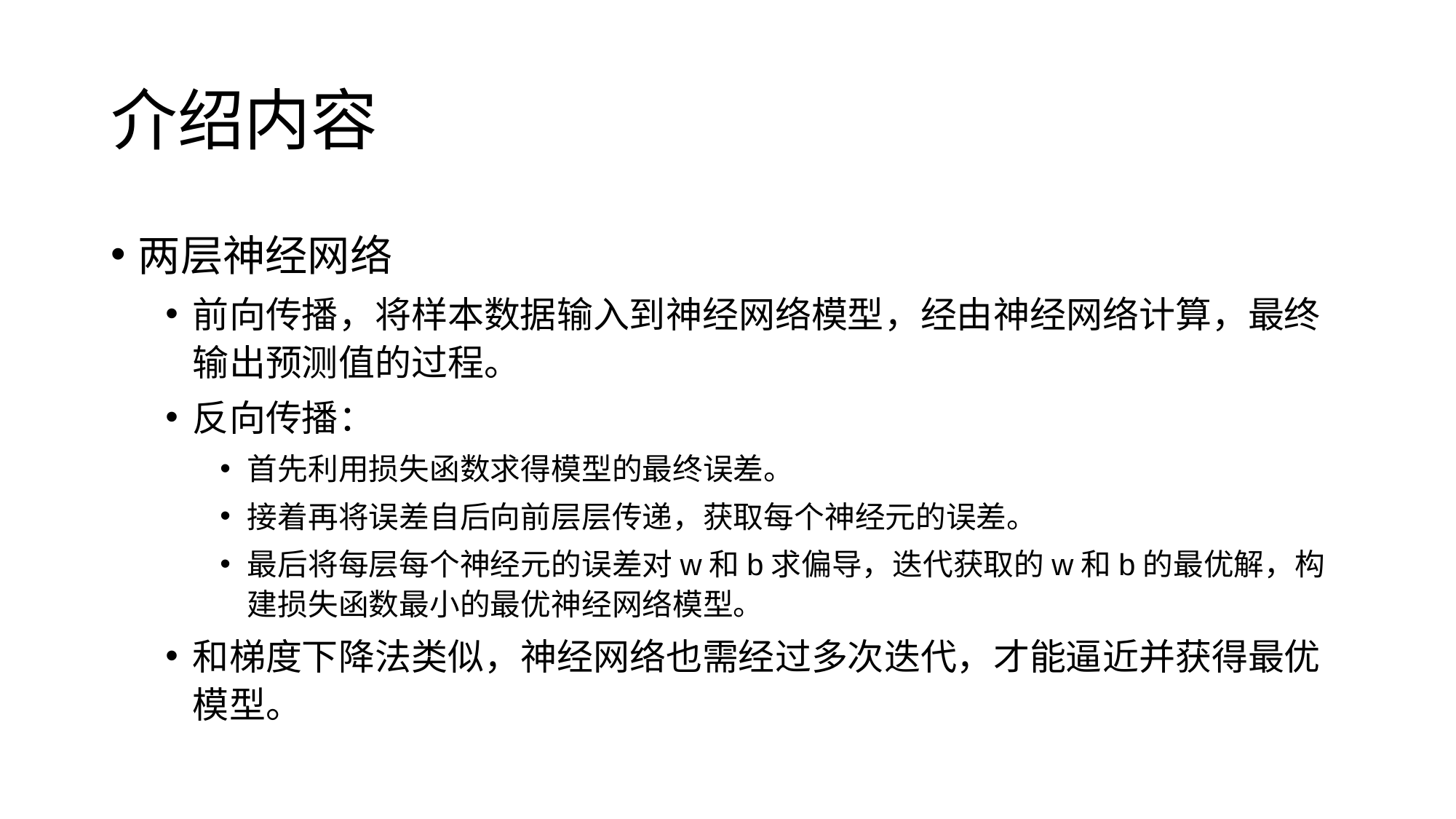

# 介绍内容
两层神经网络
前向传播，将样本数据输入到神经网络模型，经由神经网络计算，最终输出预测值的过程。
反向传播：
首先利用损失函数求得模型的最终误差。
接着再将误差自后向前层层传递，获取每个神经元的误差。
最后将每层每个神经元的误差对w和b求偏导，迭代获取的w和b的最优解，构建损失函数最小的最优神经网络模型。
和梯度下降法类似，神经网络也需经过多次迭代，才能逼近并获得最优模型。